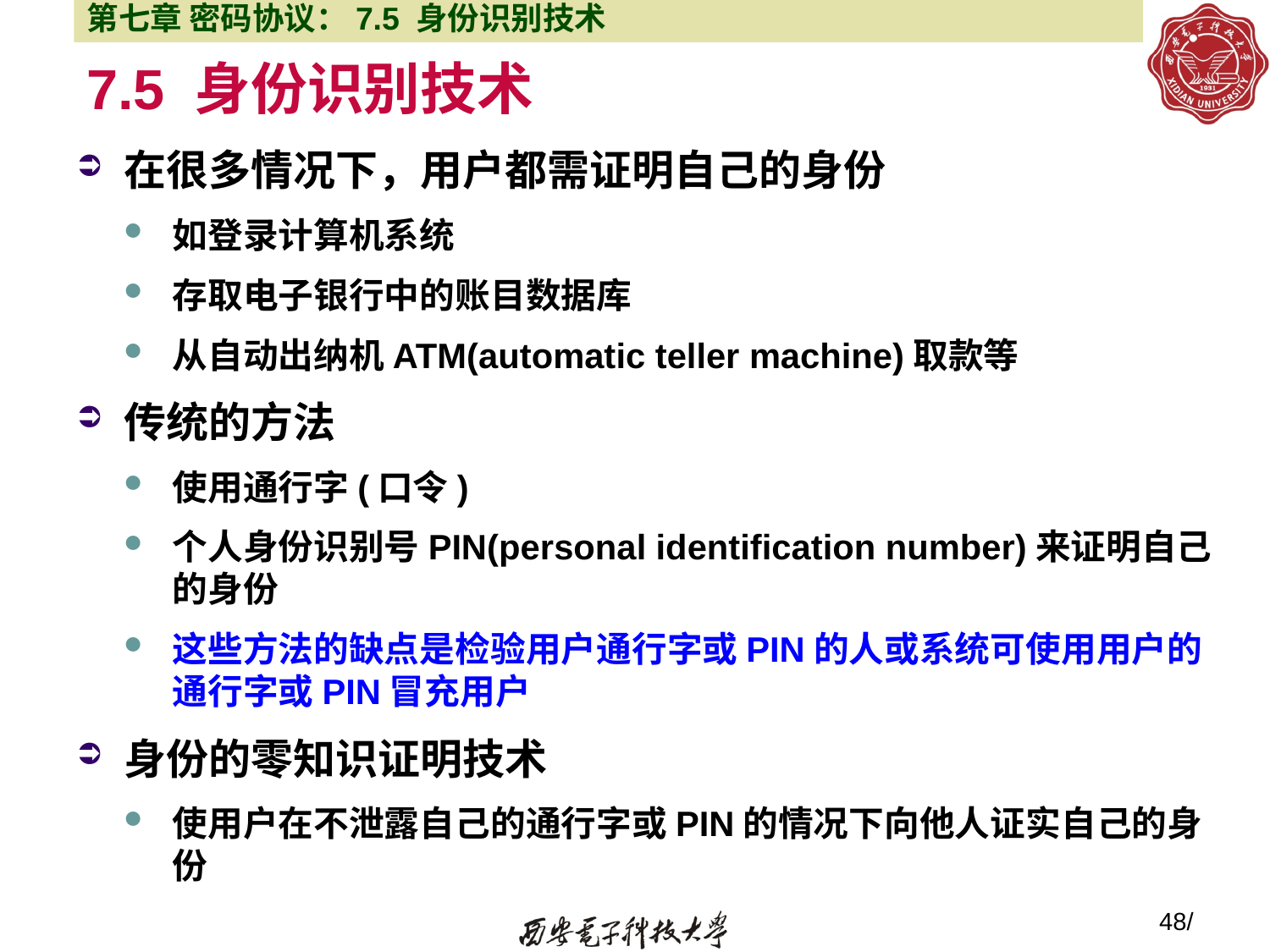

第七章 密码协议：7.5 身份识别技术
# 7.5 身份识别技术
在很多情况下，用户都需证明自己的身份
如登录计算机系统
存取电子银行中的账目数据库
从自动出纳机ATM(automatic teller machine)取款等
传统的方法
使用通行字(口令)
个人身份识别号PIN(personal identification number)来证明自己的身份
这些方法的缺点是检验用户通行字或PIN的人或系统可使用用户的通行字或PIN冒充用户
身份的零知识证明技术
使用户在不泄露自己的通行字或PIN的情况下向他人证实自己的身份
48/